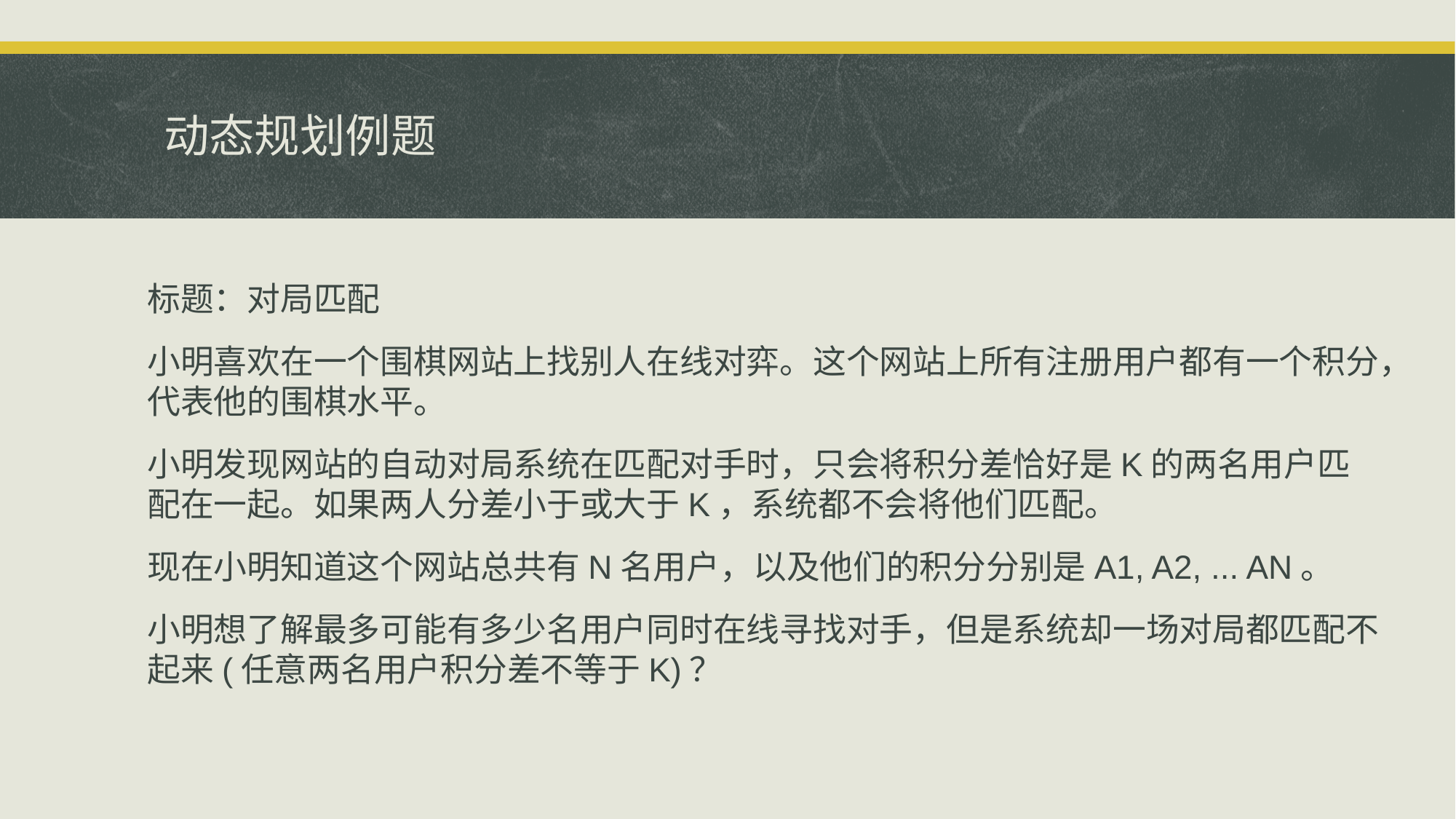

# 动态规划例题
标题：对局匹配
小明喜欢在一个围棋网站上找别人在线对弈。这个网站上所有注册用户都有一个积分，代表他的围棋水平。
小明发现网站的自动对局系统在匹配对手时，只会将积分差恰好是K的两名用户匹配在一起。如果两人分差小于或大于K，系统都不会将他们匹配。
现在小明知道这个网站总共有N名用户，以及他们的积分分别是A1, A2, ... AN。
小明想了解最多可能有多少名用户同时在线寻找对手，但是系统却一场对局都匹配不起来(任意两名用户积分差不等于K)？